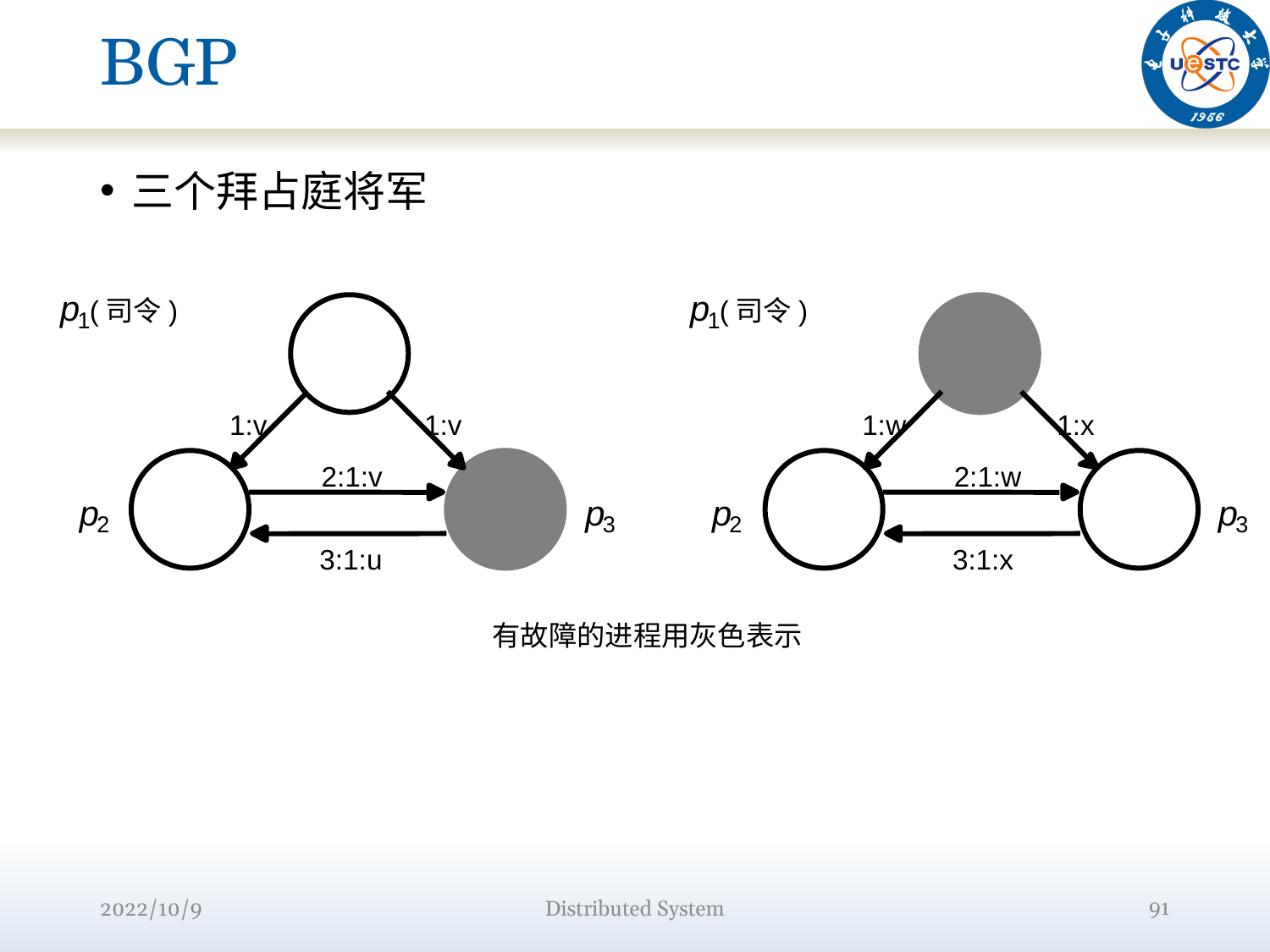

# BGP
三个拜占庭将军
p
p
(司令)
(司令)

1
1

1:v
1:v
1:w
1:x

2:1:v
2:1:w

p
p
p
p

2
3
2
3

3:1:u
3:1:x
有故障的进程用灰色表示
2022/10/9
Distributed System
91